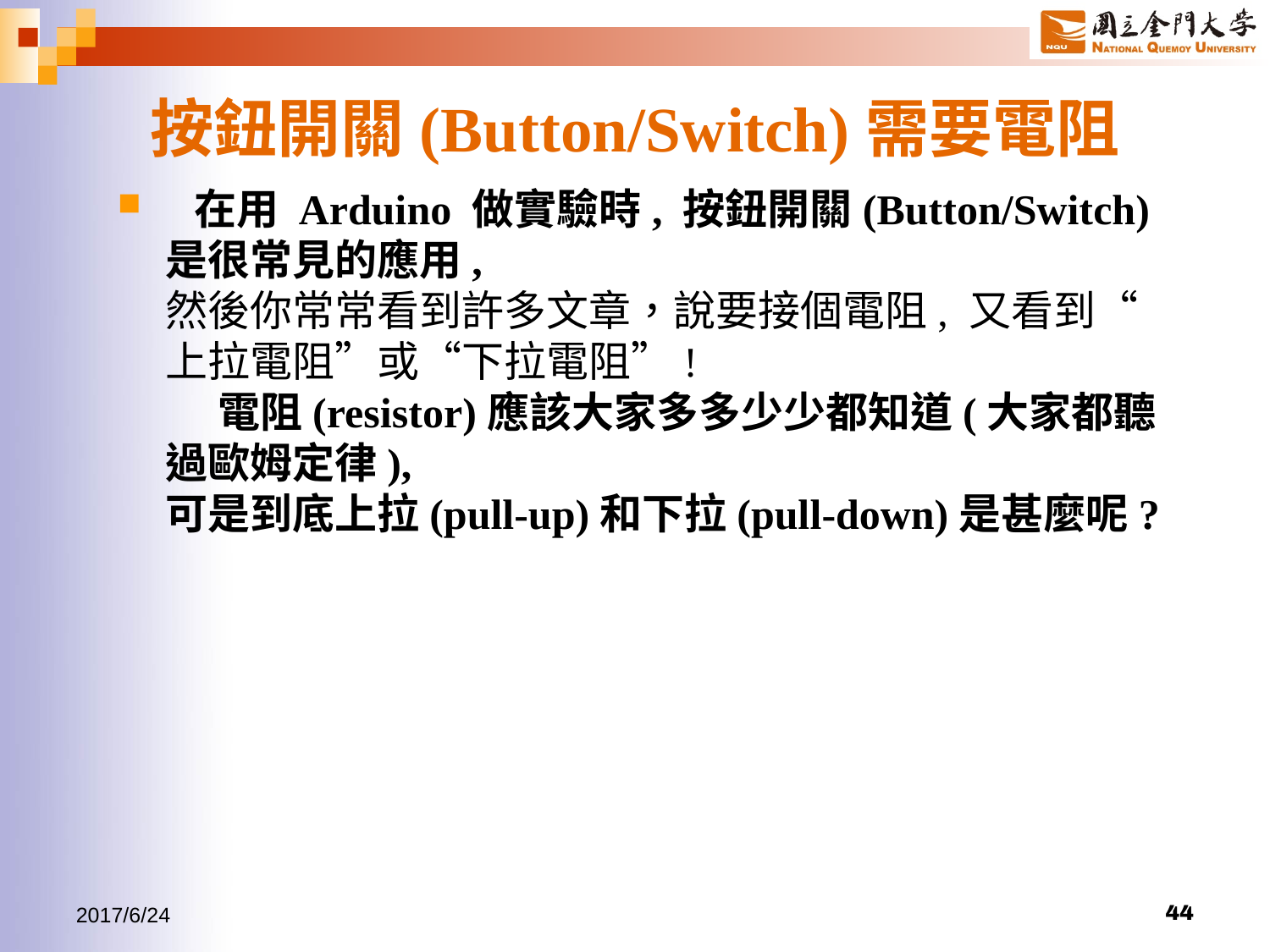

# 按鈕開關(Button/Switch)需要電阻
  在用 Arduino 做實驗時, 按鈕開關(Button/Switch)是很常見的應用,
然後你常常看到許多文章，說要接個電阻, 又看到“上拉電阻”或“下拉電阻”!
    電阻(resistor)應該大家多多少少都知道(大家都聽過歐姆定律),
可是到底上拉(pull-up)和下拉(pull-down)是甚麼呢?
2017/6/24
44